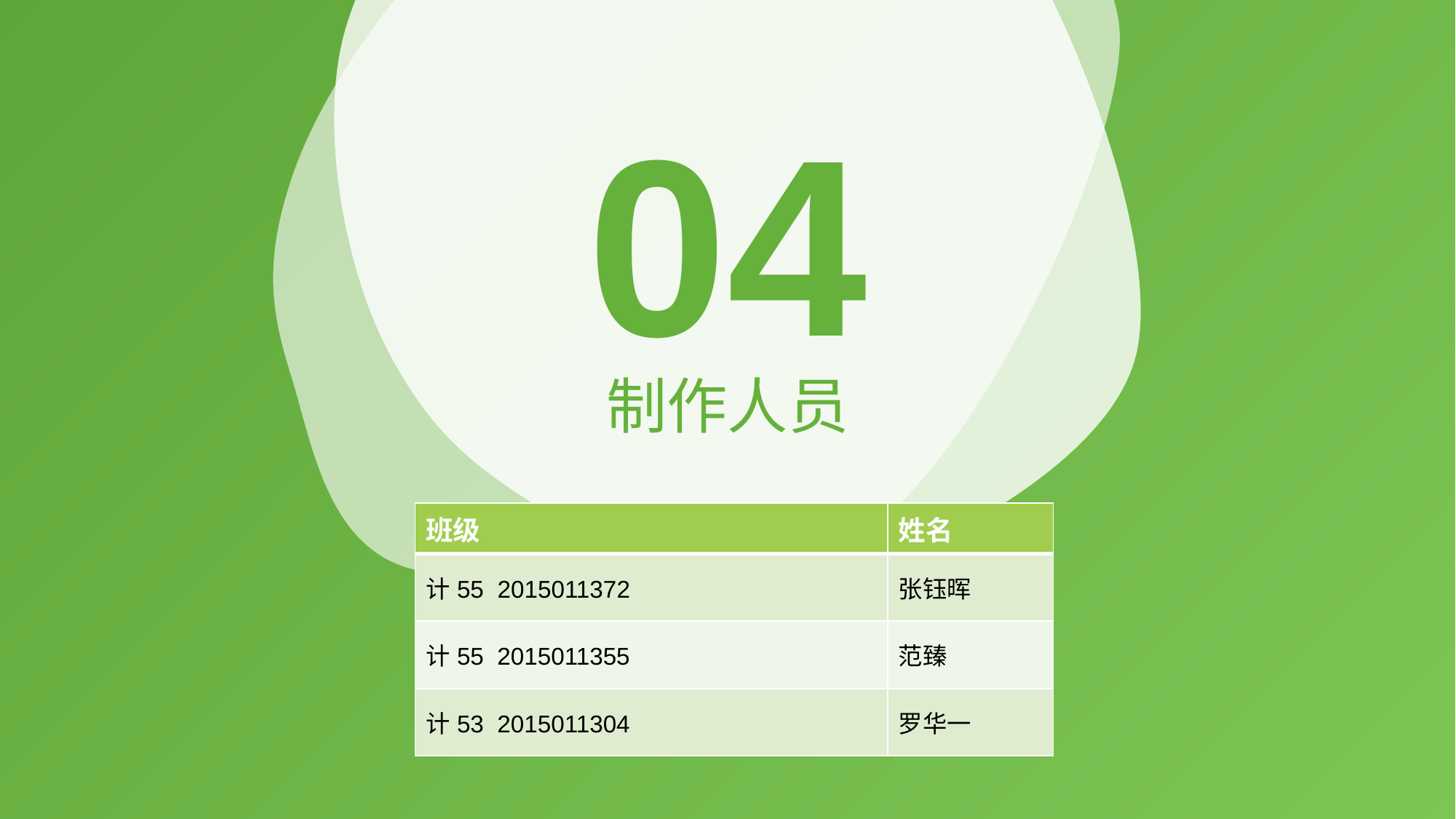

04
制作人员
| 班级 | 姓名 |
| --- | --- |
| 计55 2015011372 | 张钰晖 |
| 计55 2015011355 | 范臻 |
| 计53 2015011304 | 罗华一 |